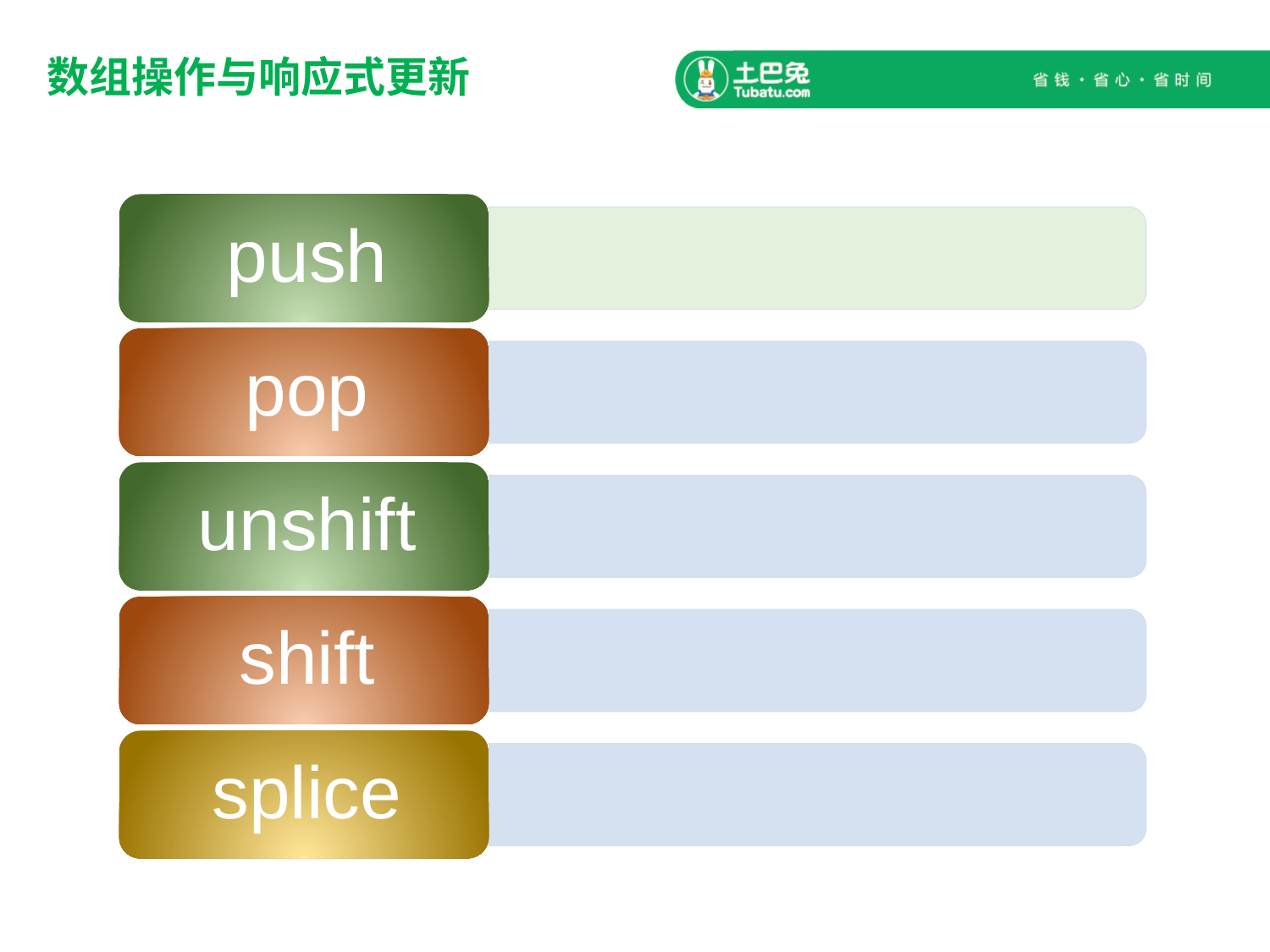

# 数组操作与响应式更新

push

pop

unshift

shift

splice